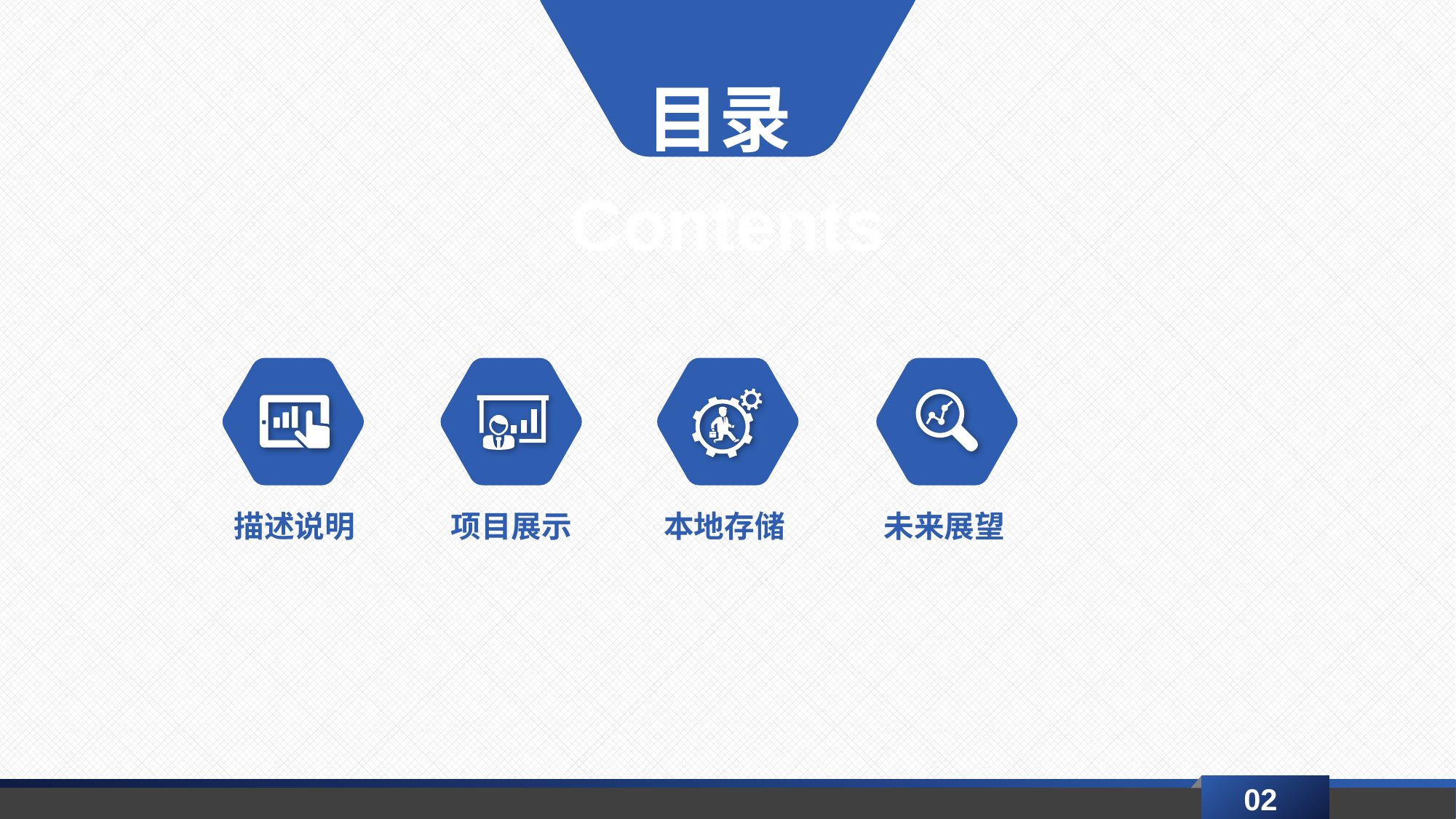

目录
Contents

描述说明
项目展示
本地存储
未来展望

02

延时符